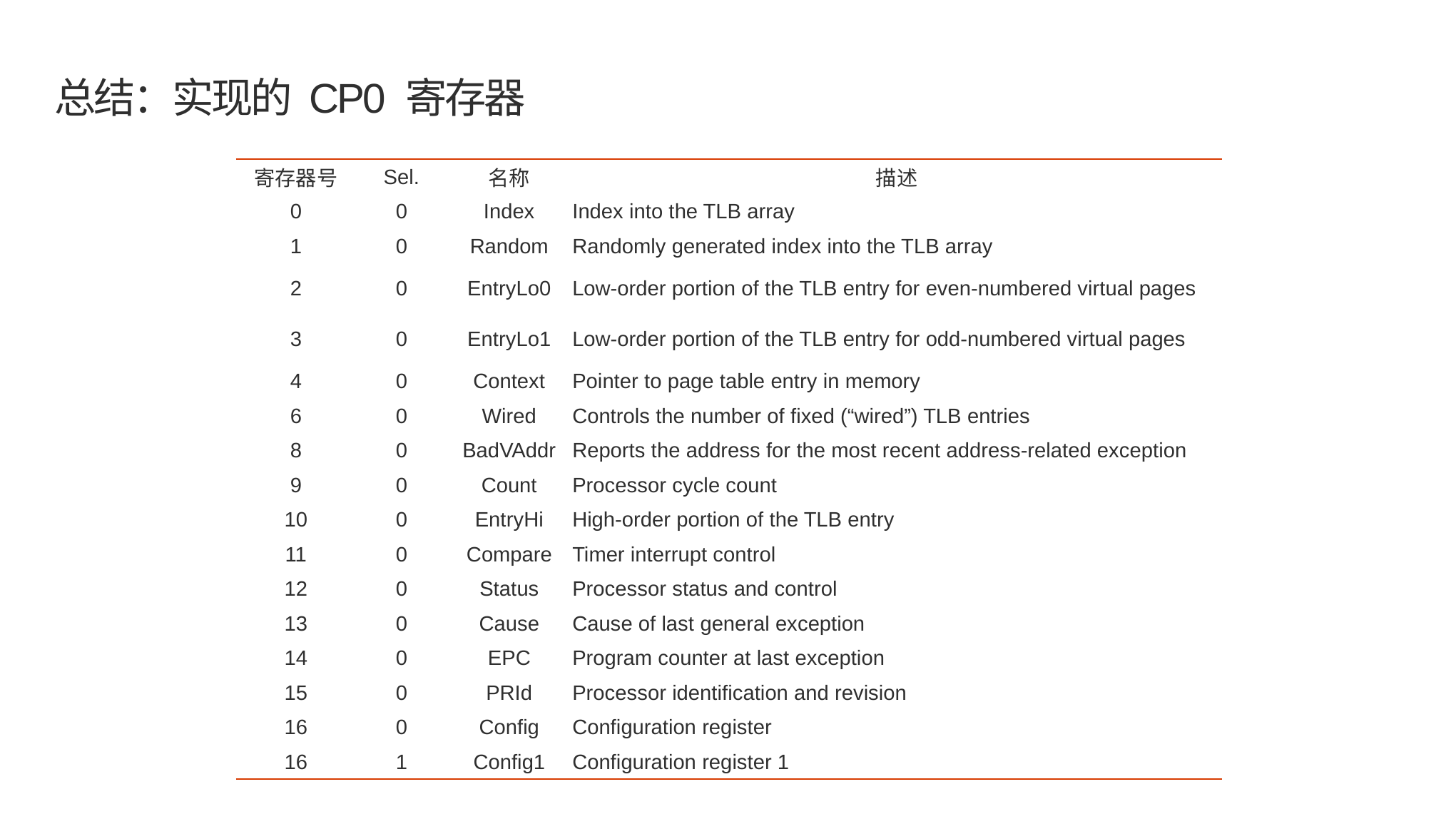

# 总结：实现的 CP0 寄存器
| 寄存器号 | Sel. | 名称 | 描述 |
| --- | --- | --- | --- |
| 0 | 0 | Index | Index into the TLB array |
| 1 | 0 | Random | Randomly generated index into the TLB array |
| 2 | 0 | EntryLo0 | Low-order portion of the TLB entry for even-numbered virtual pages |
| 3 | 0 | EntryLo1 | Low-order portion of the TLB entry for odd-numbered virtual pages |
| 4 | 0 | Context | Pointer to page table entry in memory |
| 6 | 0 | Wired | Controls the number of fixed (“wired”) TLB entries |
| 8 | 0 | BadVAddr | Reports the address for the most recent address-related exception |
| 9 | 0 | Count | Processor cycle count |
| 10 | 0 | EntryHi | High-order portion of the TLB entry |
| 11 | 0 | Compare | Timer interrupt control |
| 12 | 0 | Status | Processor status and control |
| 13 | 0 | Cause | Cause of last general exception |
| 14 | 0 | EPC | Program counter at last exception |
| 15 | 0 | PRId | Processor identification and revision |
| 16 | 0 | Config | Configuration register |
| 16 | 1 | Config1 | Configuration register 1 |